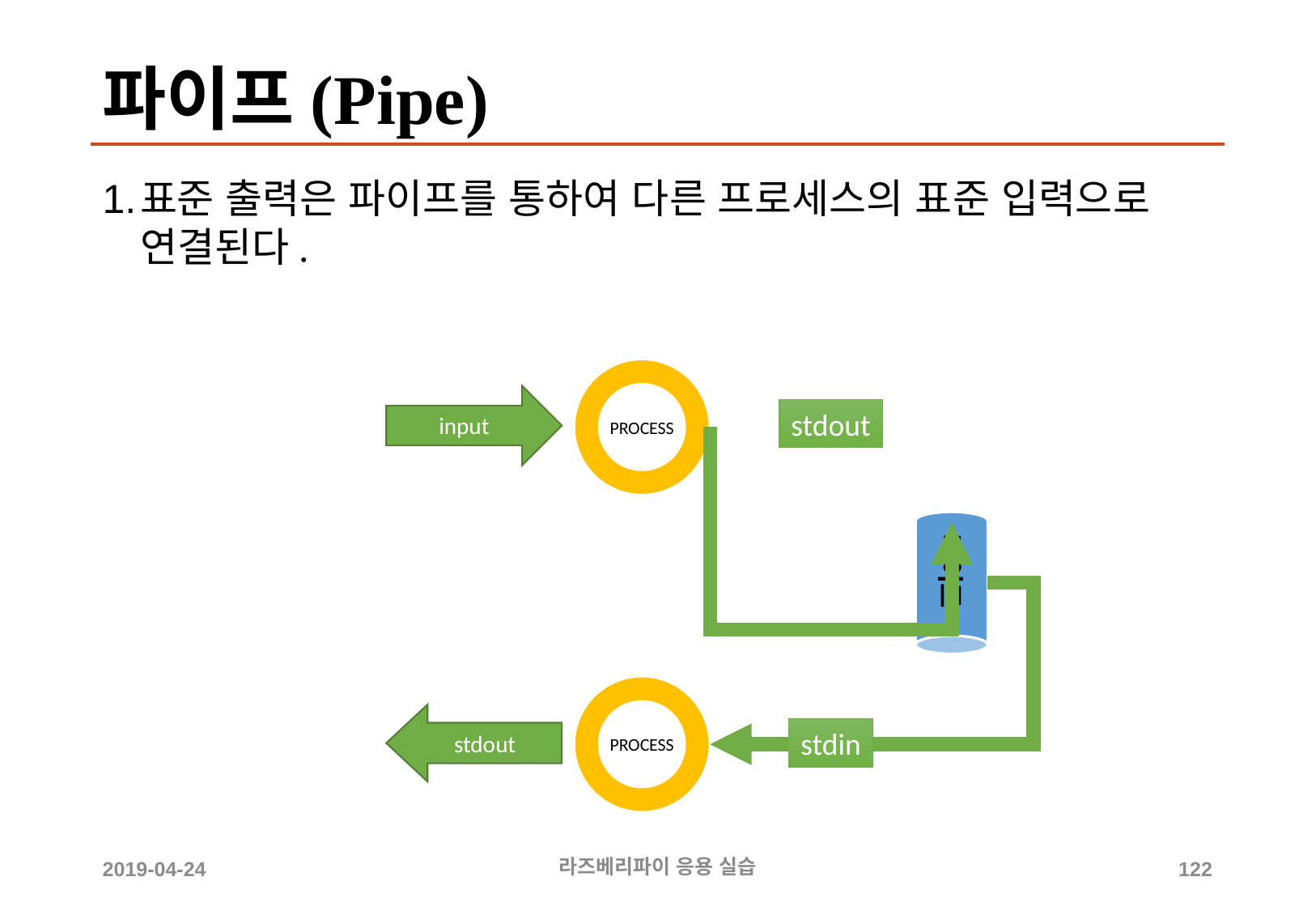

# 파이프(Pipe)
표준 출력은 파이프를 통하여 다른 프로세스의 표준 입력으로 연결된다.
PROCESS
input
stdout

파이프
PROCESS
stdout
stdin
2019-04-24
라즈베리파이 응용 실습
122